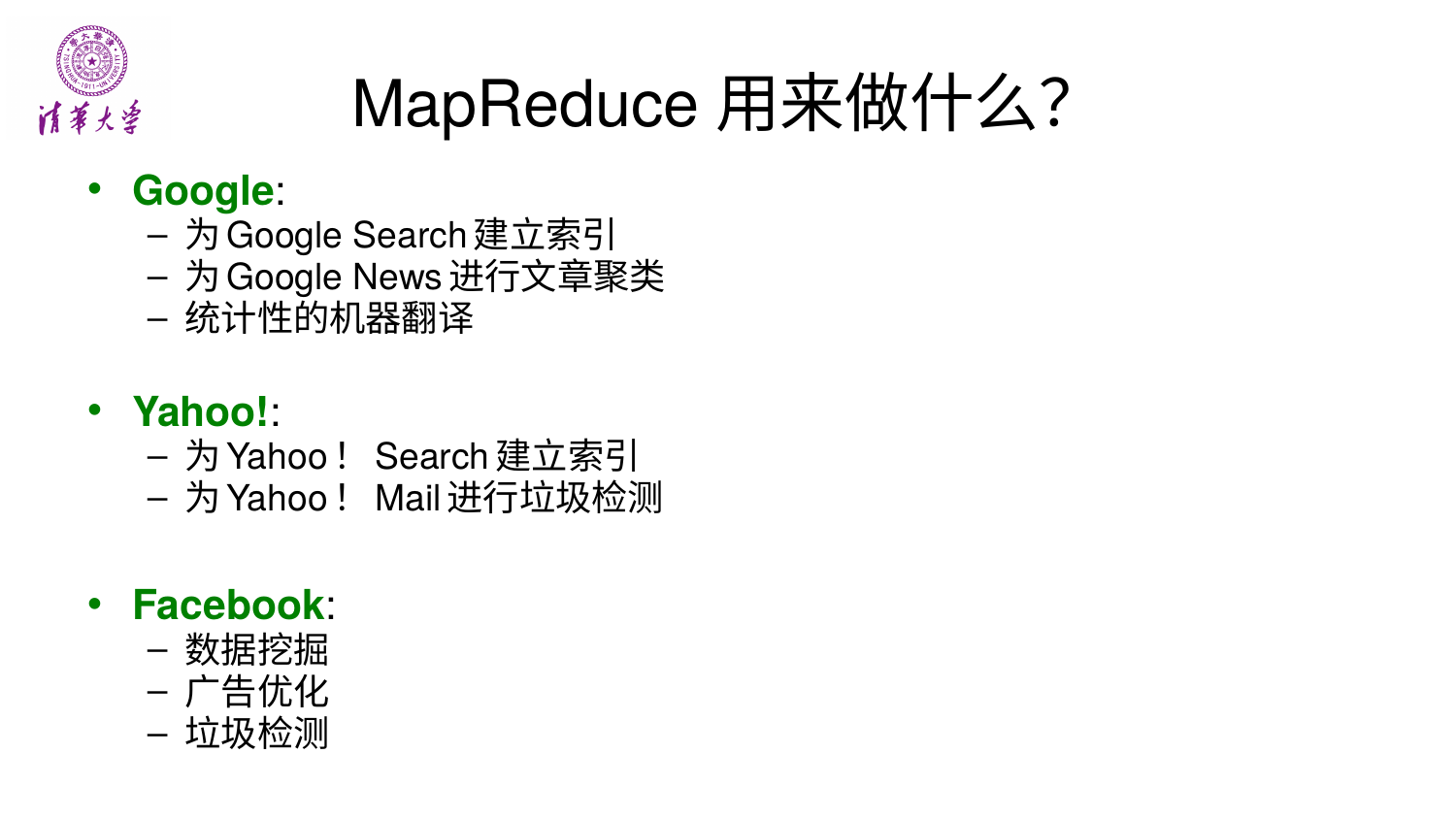

# MapReduce用来做什么？
Google:
为Google Search建立索引
为Google News进行文章聚类
统计性的机器翻译

Yahoo!:
为Yahoo！Search建立索引
为Yahoo！Mail进行垃圾检测

Facebook:
数据挖掘
广告优化
垃圾检测